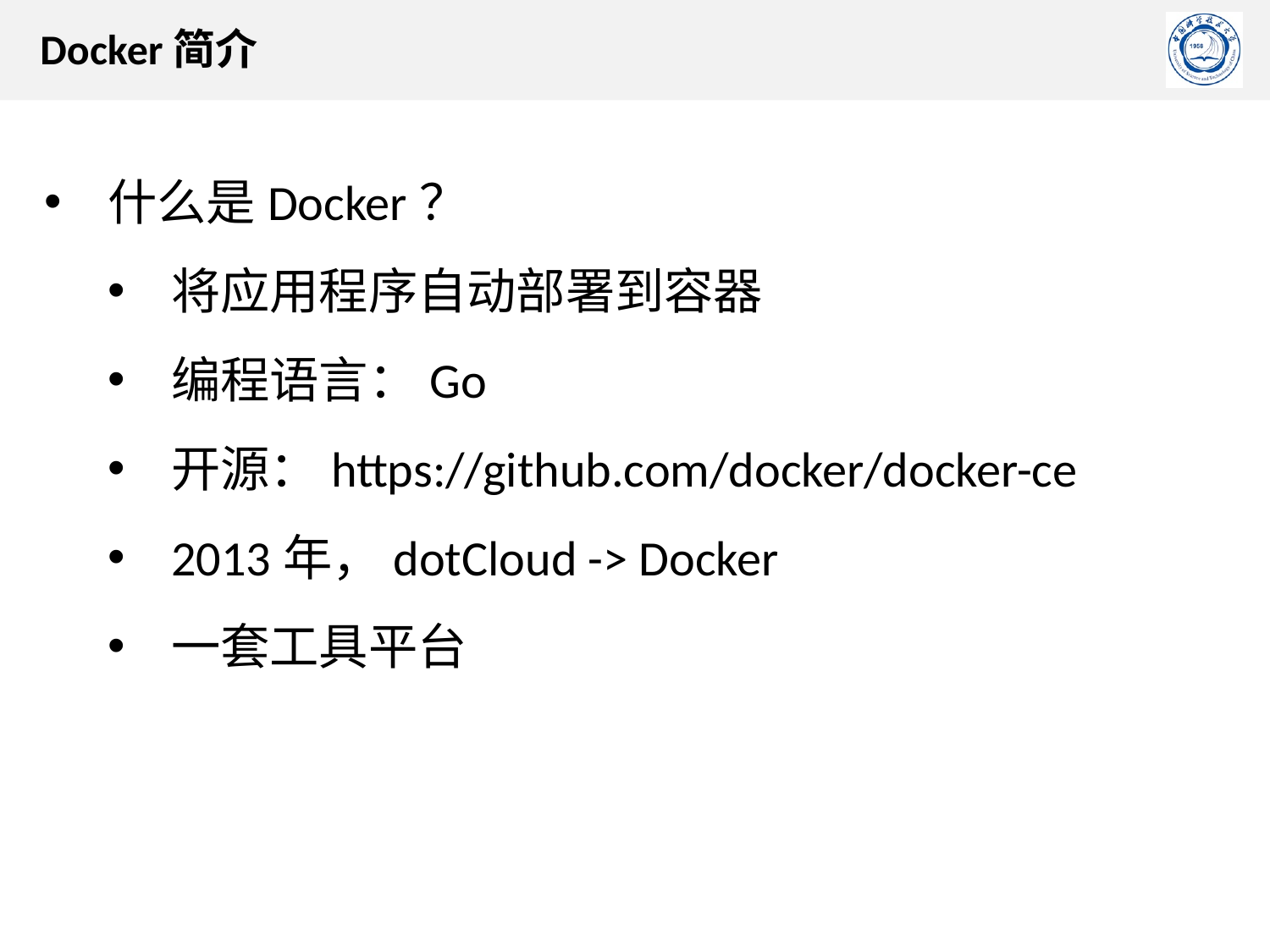

Docker简介
什么是Docker？
将应用程序自动部署到容器
编程语言：Go
开源：https://github.com/docker/docker-ce
2013年，dotCloud -> Docker
一套工具平台